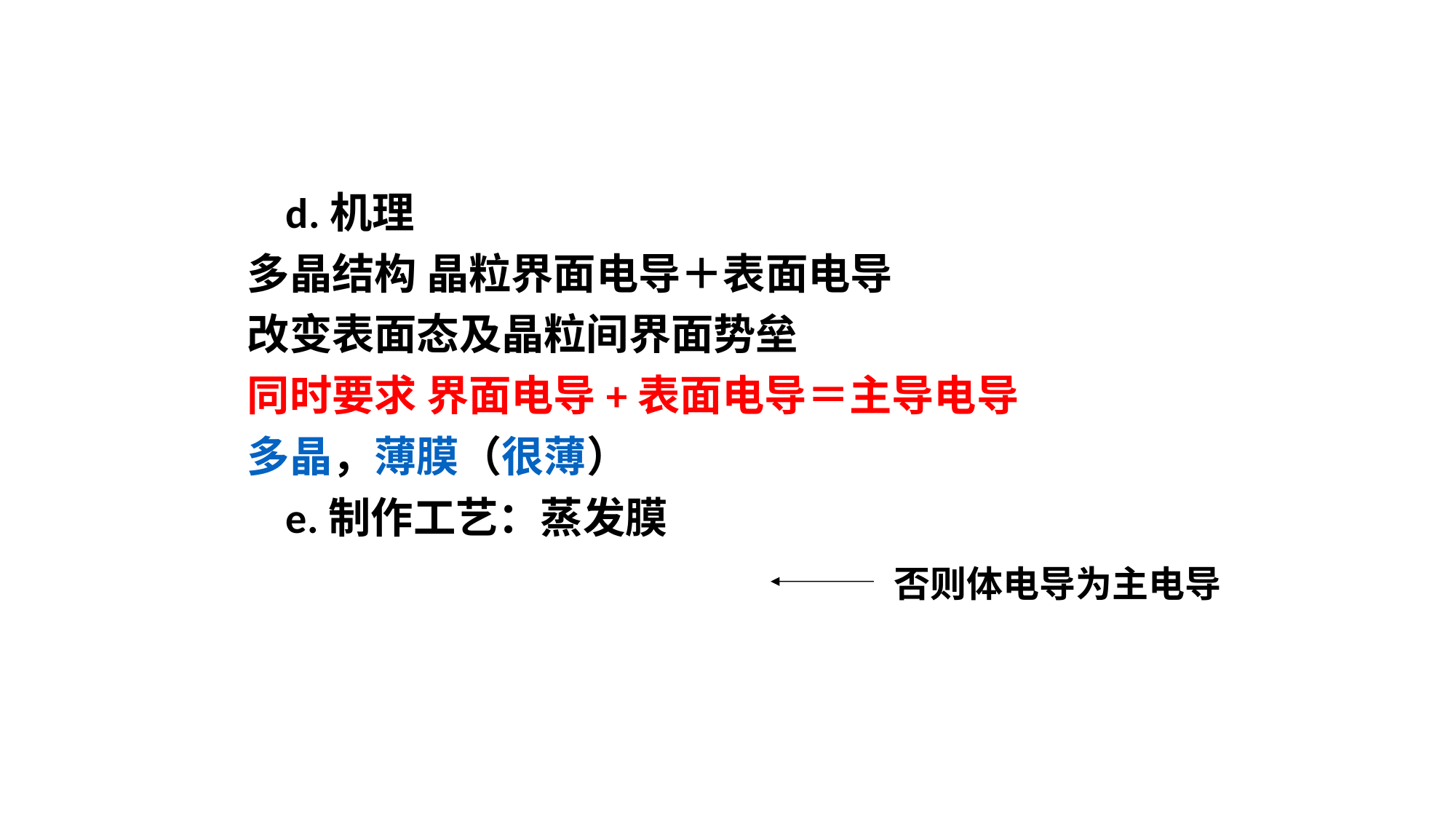

d.机理
多晶结构 晶粒界面电导＋表面电导
改变表面态及晶粒间界面势垒
同时要求 界面电导+表面电导＝主导电导
多晶，薄膜（很薄）
    e.制作工艺：蒸发膜
否则体电导为主电导